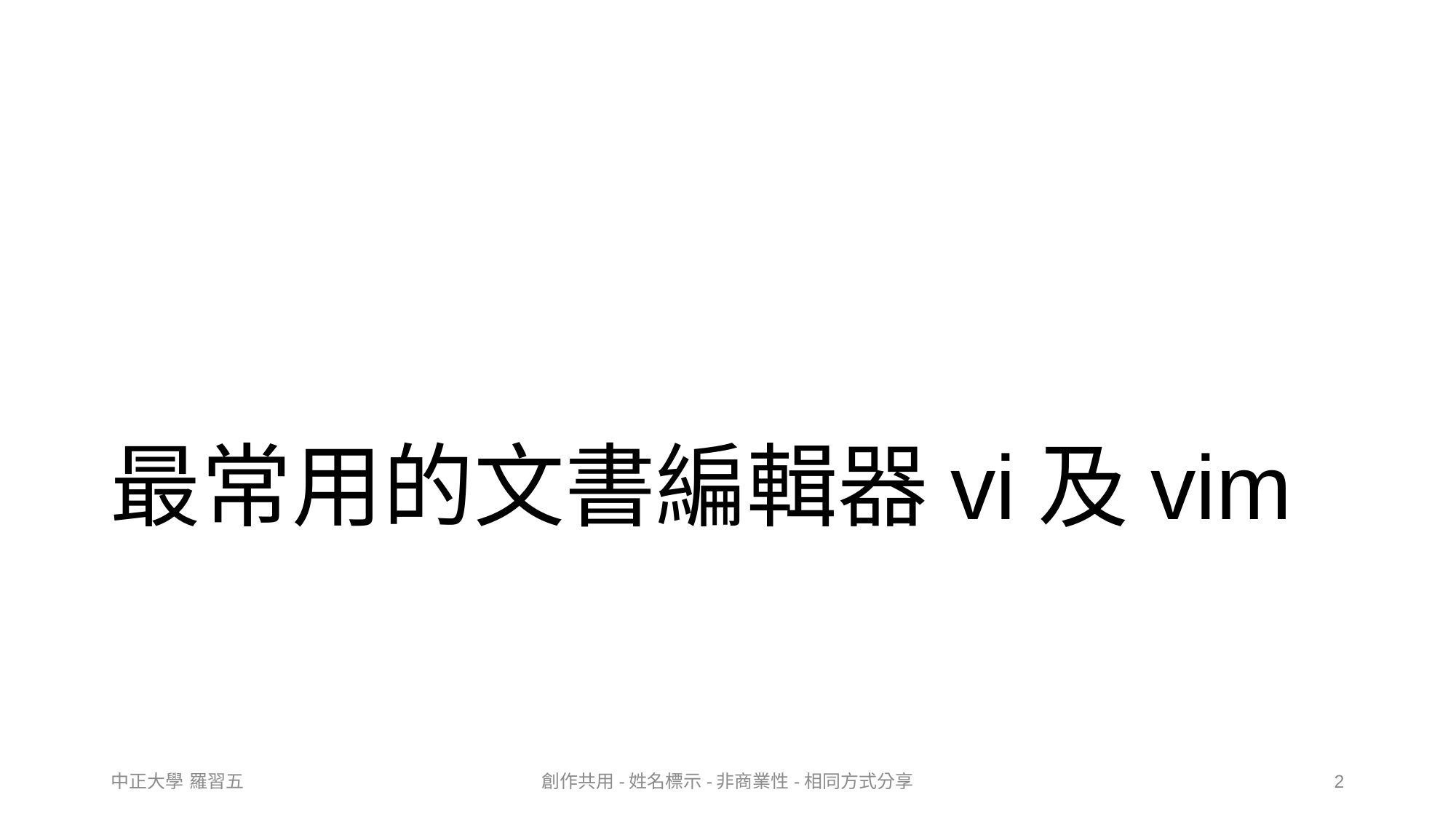

# 最常用的文書編輯器vi及vim

中正大學 羅習五
創作共用-姓名標示-非商業性-相同方式分享
2